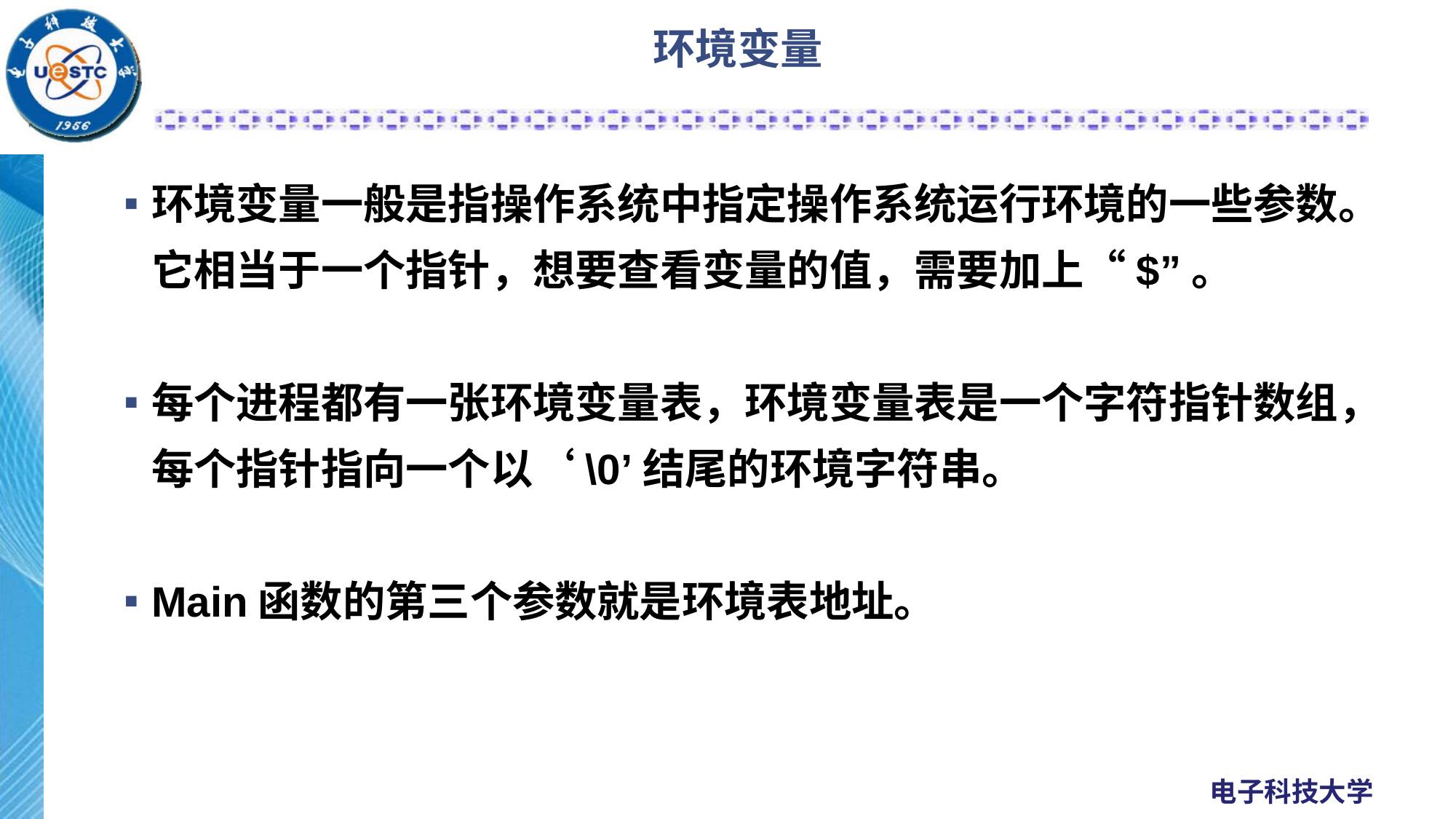

# 环境变量
环境变量一般是指操作系统中指定操作系统运行环境的一些参数。它相当于一个指针，想要查看变量的值，需要加上“$”。

每个进程都有一张环境变量表，环境变量表是一个字符指针数组，每个指针指向一个以‘\0’结尾的环境字符串。

Main函数的第三个参数就是环境表地址。